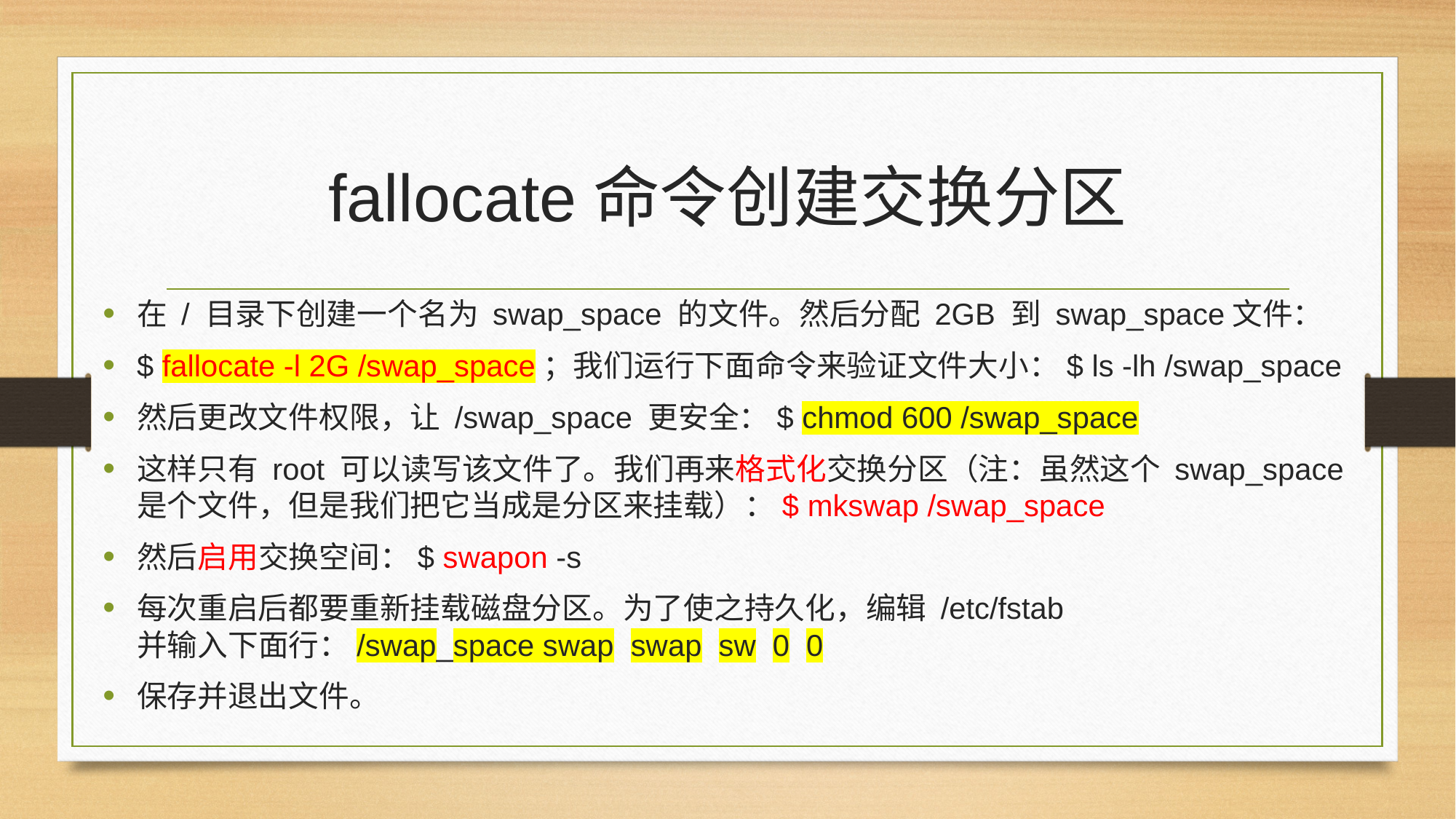

# fallocate命令创建交换分区
在 / 目录下创建一个名为 swap_space 的文件。然后分配 2GB 到 swap_space文件：
$ fallocate -l 2G /swap_space；我们运行下面命令来验证文件大小：$ ls -lh /swap_space
然后更改文件权限，让 /swap_space 更安全：$ chmod 600 /swap_space
这样只有 root 可以读写该文件了。我们再来格式化交换分区（注：虽然这个 swap_space 是个文件，但是我们把它当成是分区来挂载）：$ mkswap /swap_space
然后启用交换空间：$ swapon -s
每次重启后都要重新挂载磁盘分区。为了使之持久化，编辑 /etc/fstab 并输入下面行：/swap_space swap  swap  sw  0  0
保存并退出文件。